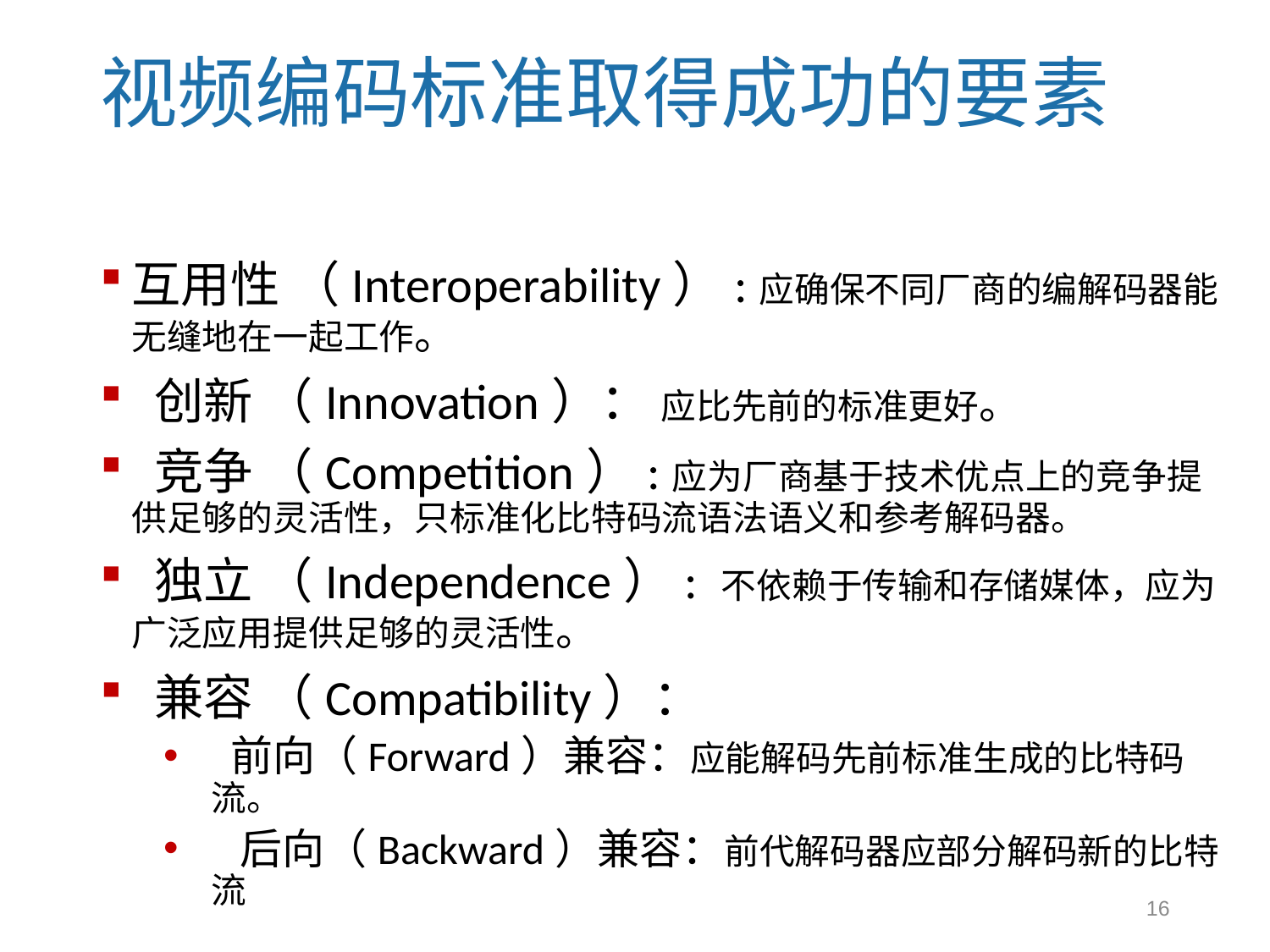

# 视频编码标准取得成功的要素
互用性 （Interoperability）:应确保不同厂商的编解码器能无缝地在一起工作。
 创新 （Innovation）： 应比先前的标准更好。
 竞争 （Competition）:应为厂商基于技术优点上的竞争提供足够的灵活性，只标准化比特码流语法语义和参考解码器。
 独立 （Independence）: 不依赖于传输和存储媒体，应为广泛应用提供足够的灵活性。
 兼容 （Compatibility）：
 前向（Forward）兼容：应能解码先前标准生成的比特码流。
  后向（Backward）兼容：前代解码器应部分解码新的比特流
16